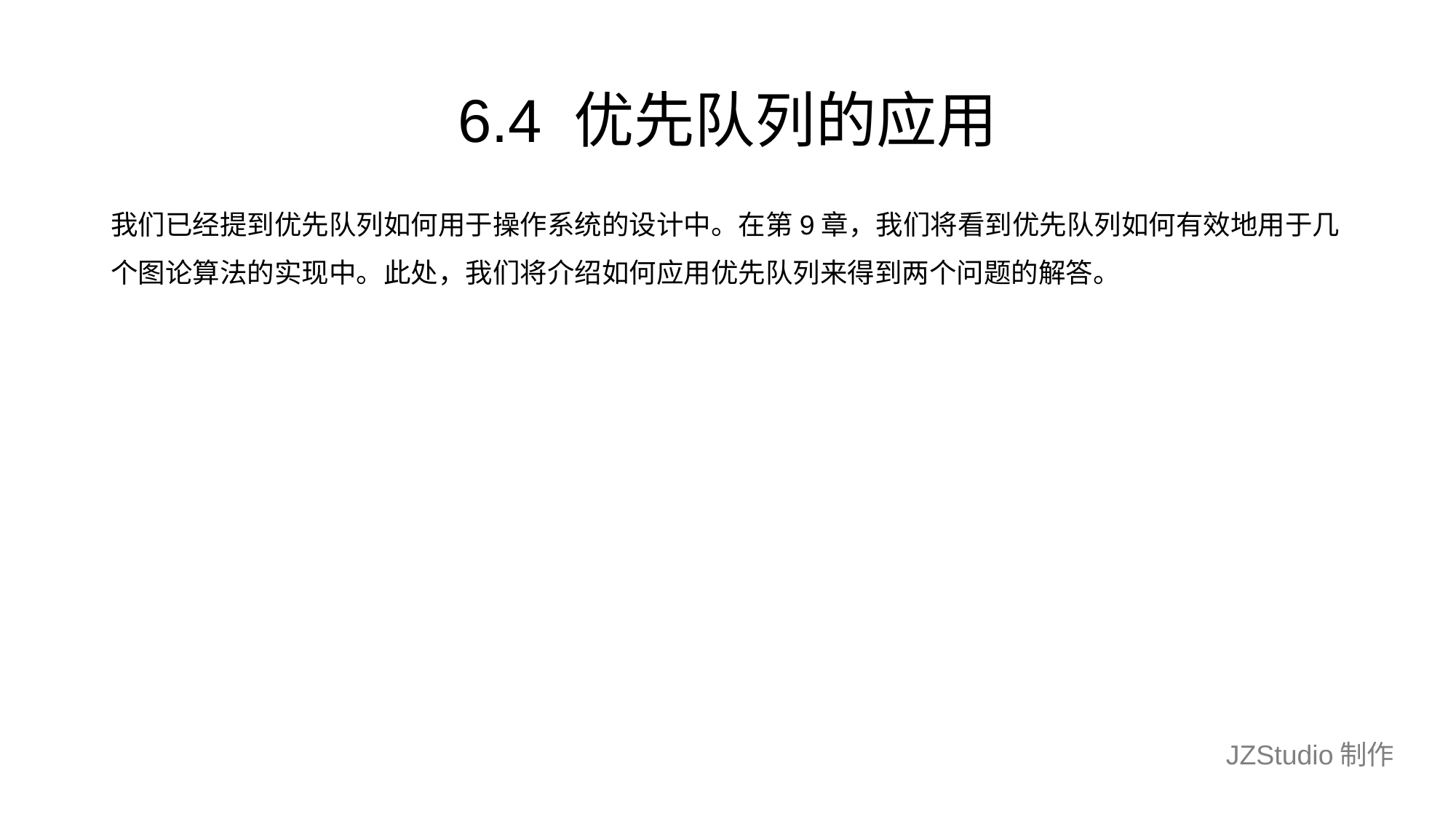

# 6.4 优先队列的应用
我们已经提到优先队列如何用于操作系统的设计中。在第9章，我们将看到优先队列如何有效地用于几
个图论算法的实现中。此处，我们将介绍如何应用优先队列来得到两个问题的解答。